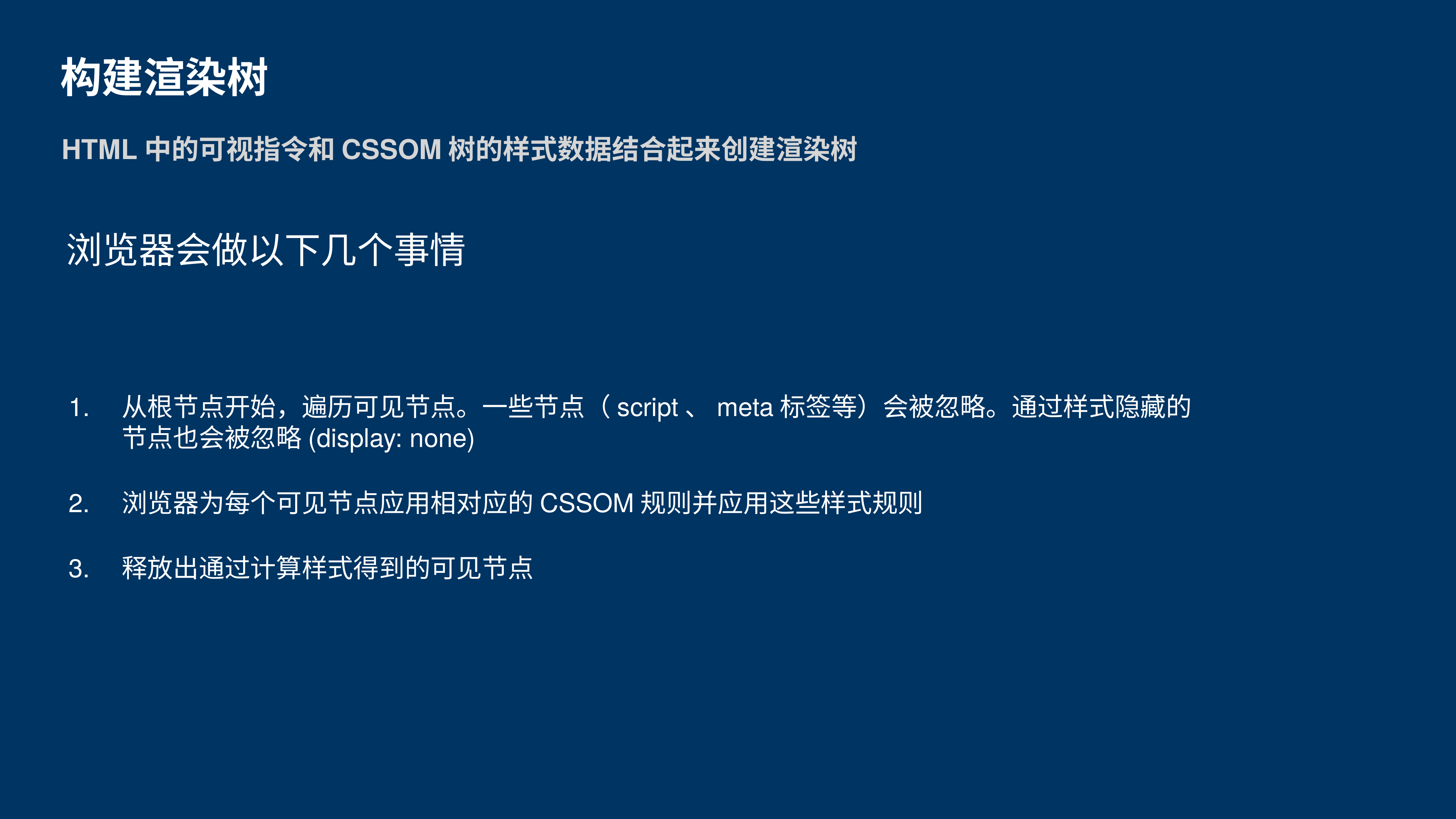

构建渲染树
HTML中的可视指令和CSSOM树的样式数据结合起来创建渲染树
浏览器会做以下几个事情
从根节点开始，遍历可见节点。一些节点（script、meta标签等）会被忽略。通过样式隐藏的节点也会被忽略(display: none)
浏览器为每个可见节点应用相对应的CSSOM规则并应用这些样式规则
释放出通过计算样式得到的可见节点